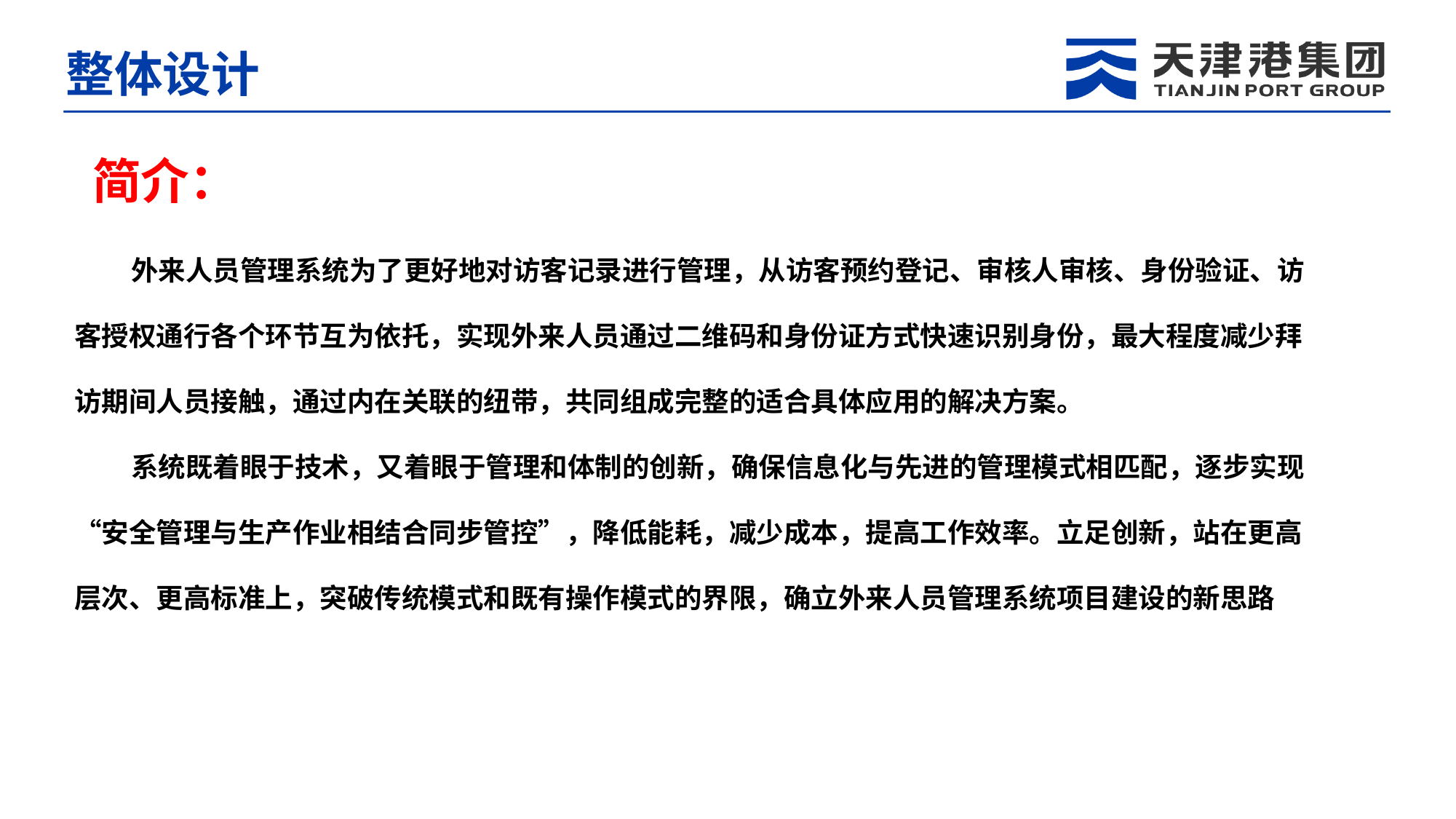

整体设计
简介：
外来人员管理系统为了更好地对访客记录进行管理，从访客预约登记、审核人审核、身份验证、访客授权通行各个环节互为依托，实现外来人员通过二维码和身份证方式快速识别身份，最大程度减少拜访期间人员接触，通过内在关联的纽带，共同组成完整的适合具体应用的解决方案。
系统既着眼于技术，又着眼于管理和体制的创新，确保信息化与先进的管理模式相匹配，逐步实现“安全管理与生产作业相结合同步管控”，降低能耗，减少成本，提高工作效率。立足创新，站在更高层次、更高标准上，突破传统模式和既有操作模式的界限，确立外来人员管理系统项目建设的新思路